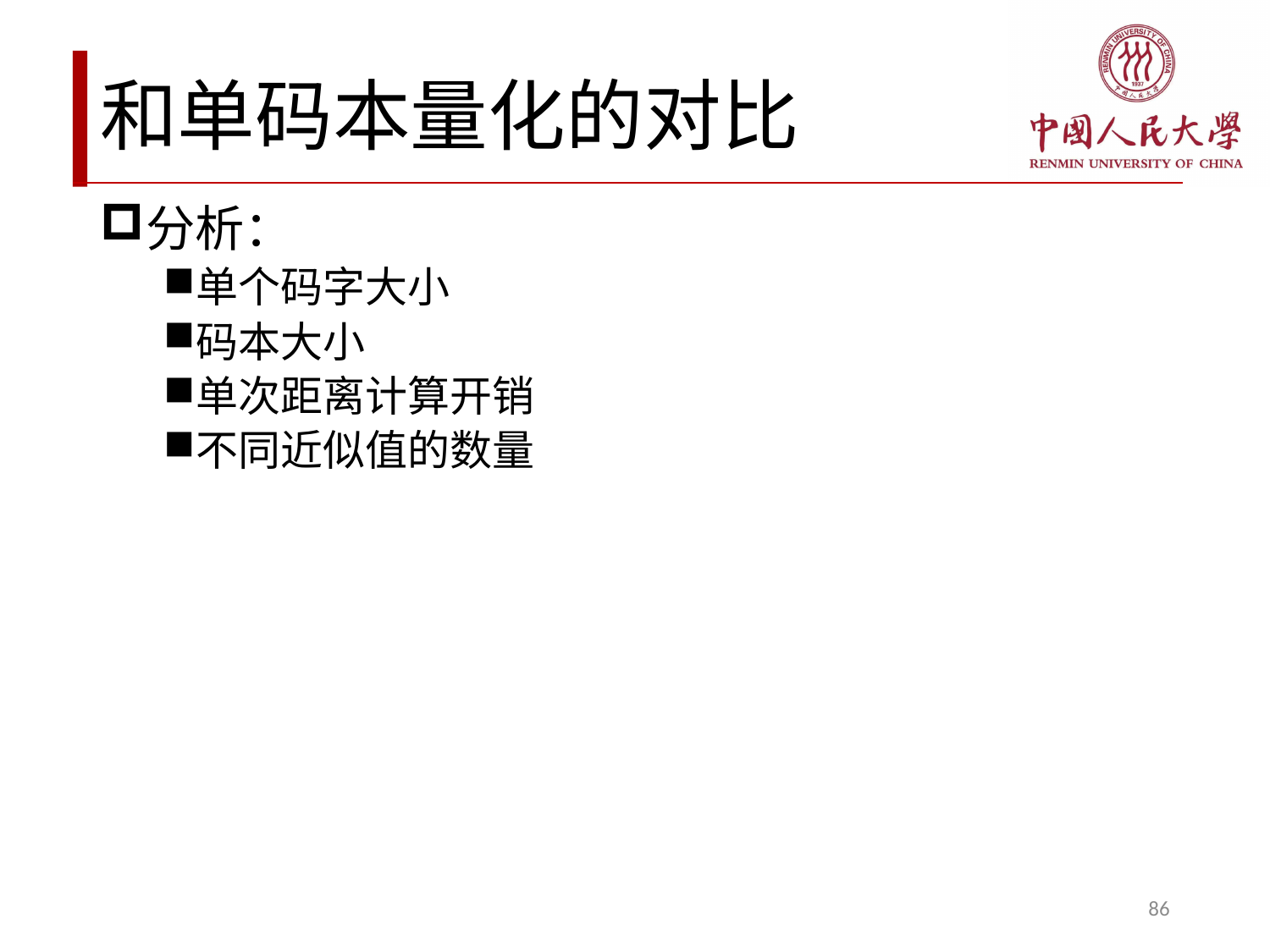

# 和单码本量化的对比
分析：
单个码字大小
码本大小
单次距离计算开销
不同近似值的数量

86